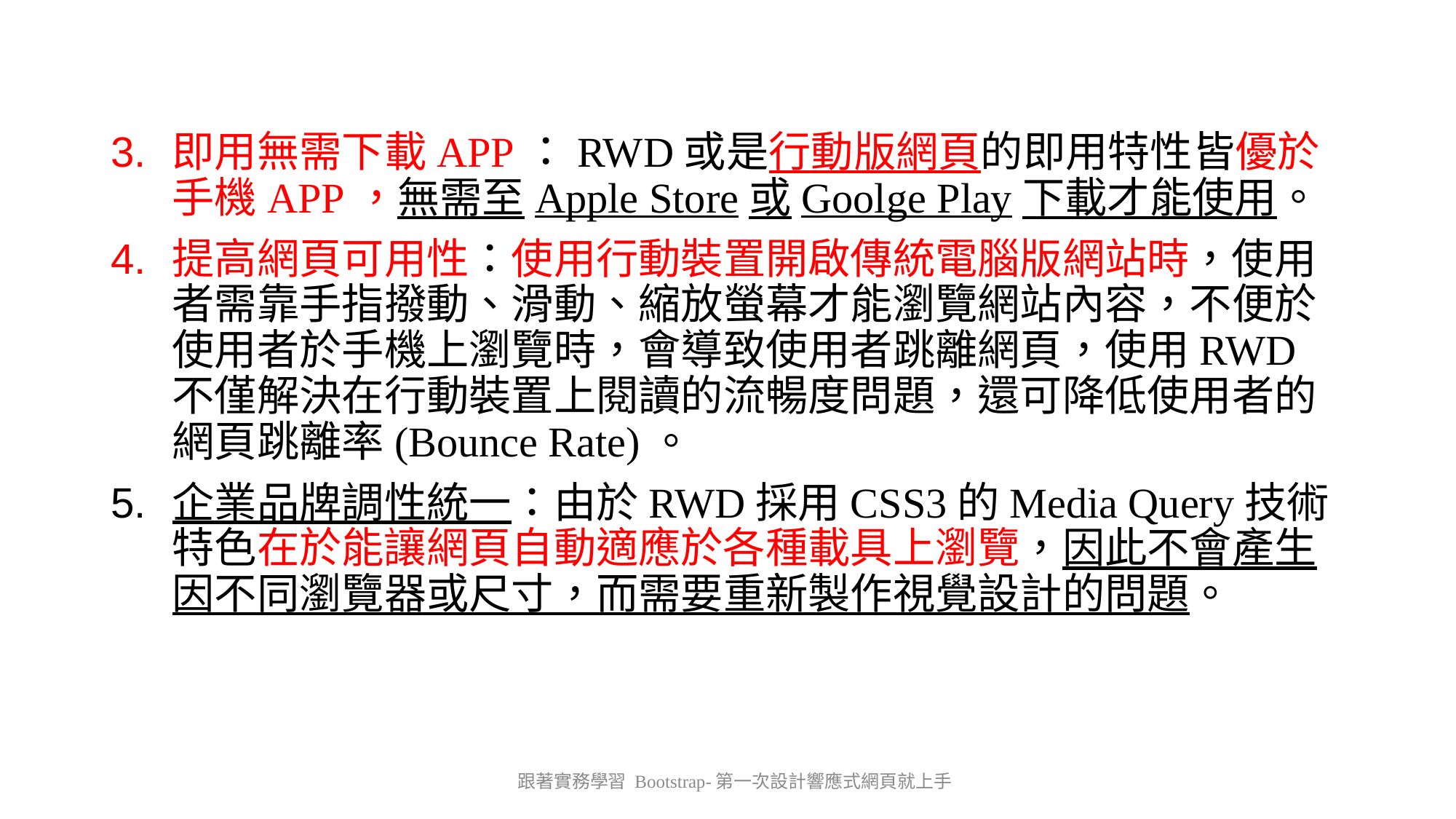

即用無需下載APP：RWD或是行動版網頁的即用特性皆優於手機APP，無需至Apple Store或Goolge Play下載才能使用。
提高網頁可用性：使用行動裝置開啟傳統電腦版網站時，使用者需靠手指撥動、滑動、縮放螢幕才能瀏覽網站內容，不便於使用者於手機上瀏覽時，會導致使用者跳離網頁，使用RWD不僅解決在行動裝置上閱讀的流暢度問題，還可降低使用者的網頁跳離率(Bounce Rate)。
企業品牌調性統一：由於RWD採用CSS3的Media Query技術特色在於能讓網頁自動適應於各種載具上瀏覽，因此不會產生因不同瀏覽器或尺寸，而需要重新製作視覺設計的問題。

跟著實務學習 Bootstrap-第一次設計響應式網頁就上手